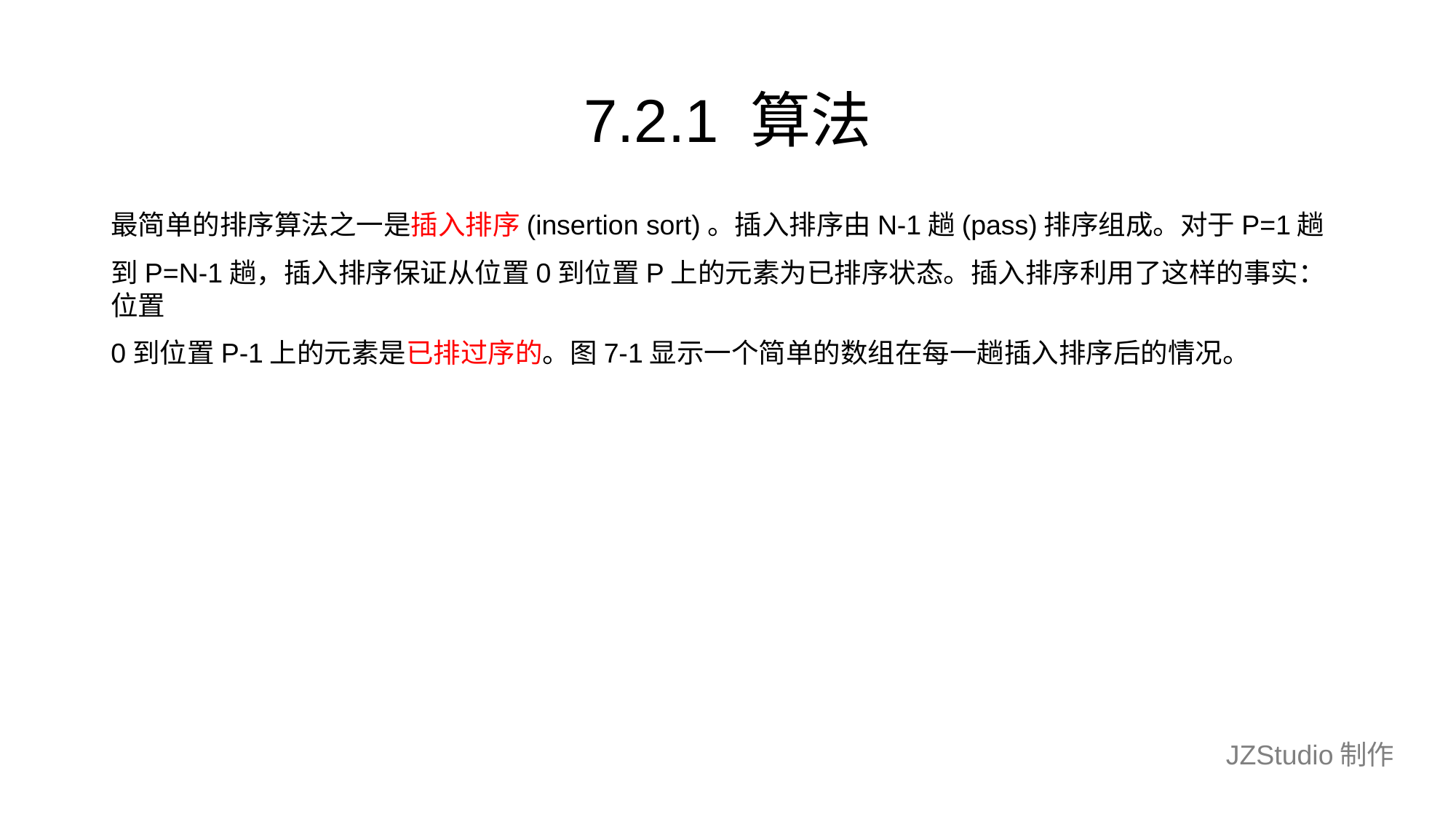

# 7.2.1 算法
最简单的排序算法之一是插入排序(insertion sort)。插入排序由N-1趟(pass)排序组成。对于P=1趟
到P=N-1趟，插入排序保证从位置0到位置P上的元素为已排序状态。插入排序利用了这样的事实：位置
0到位置P-1上的元素是已排过序的。图7-1显示一个简单的数组在每一趟插入排序后的情况。